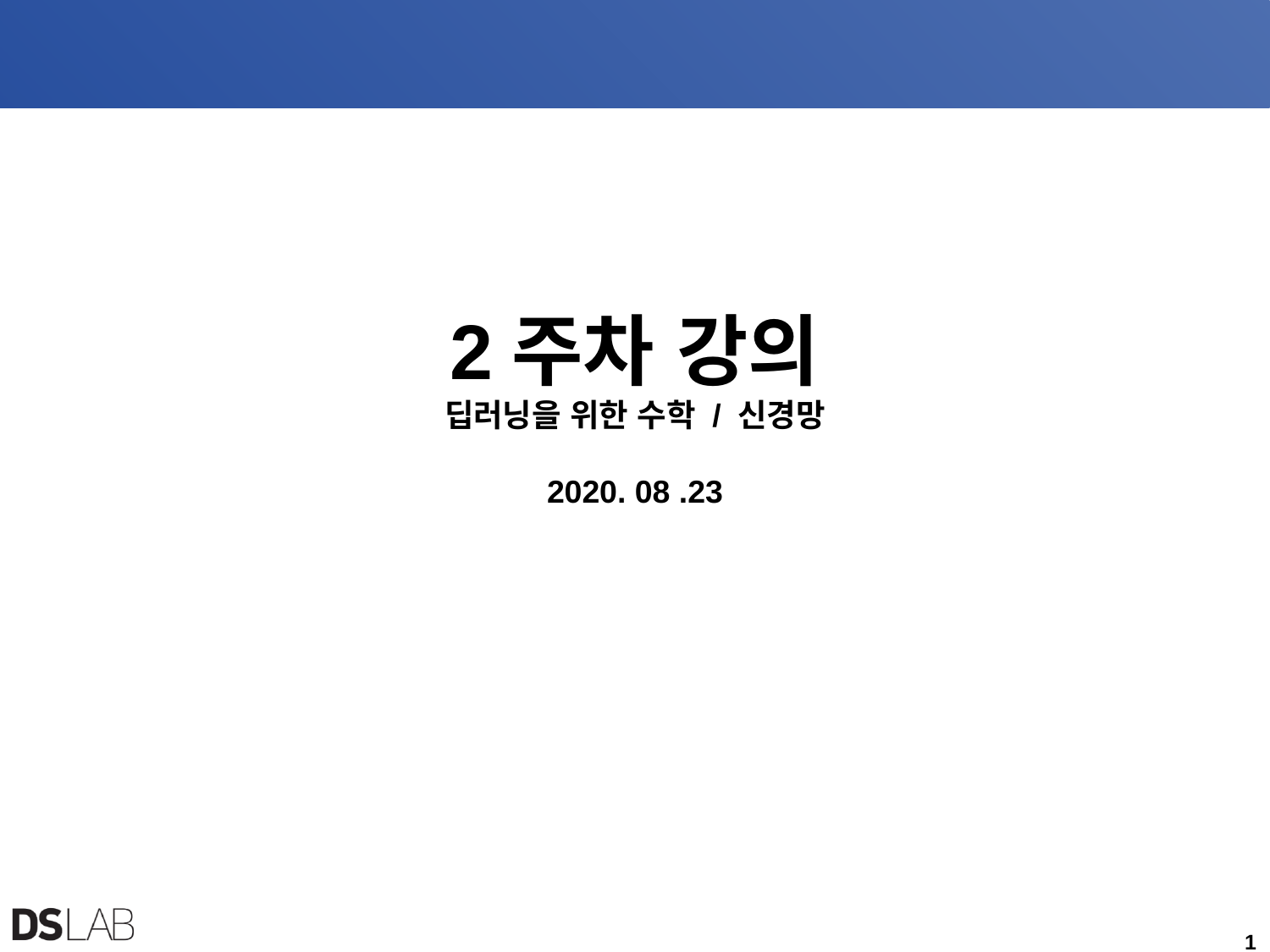

# 2주차 강의 딥러닝을 위한 수학 / 신경망 2020. 08 .23
1